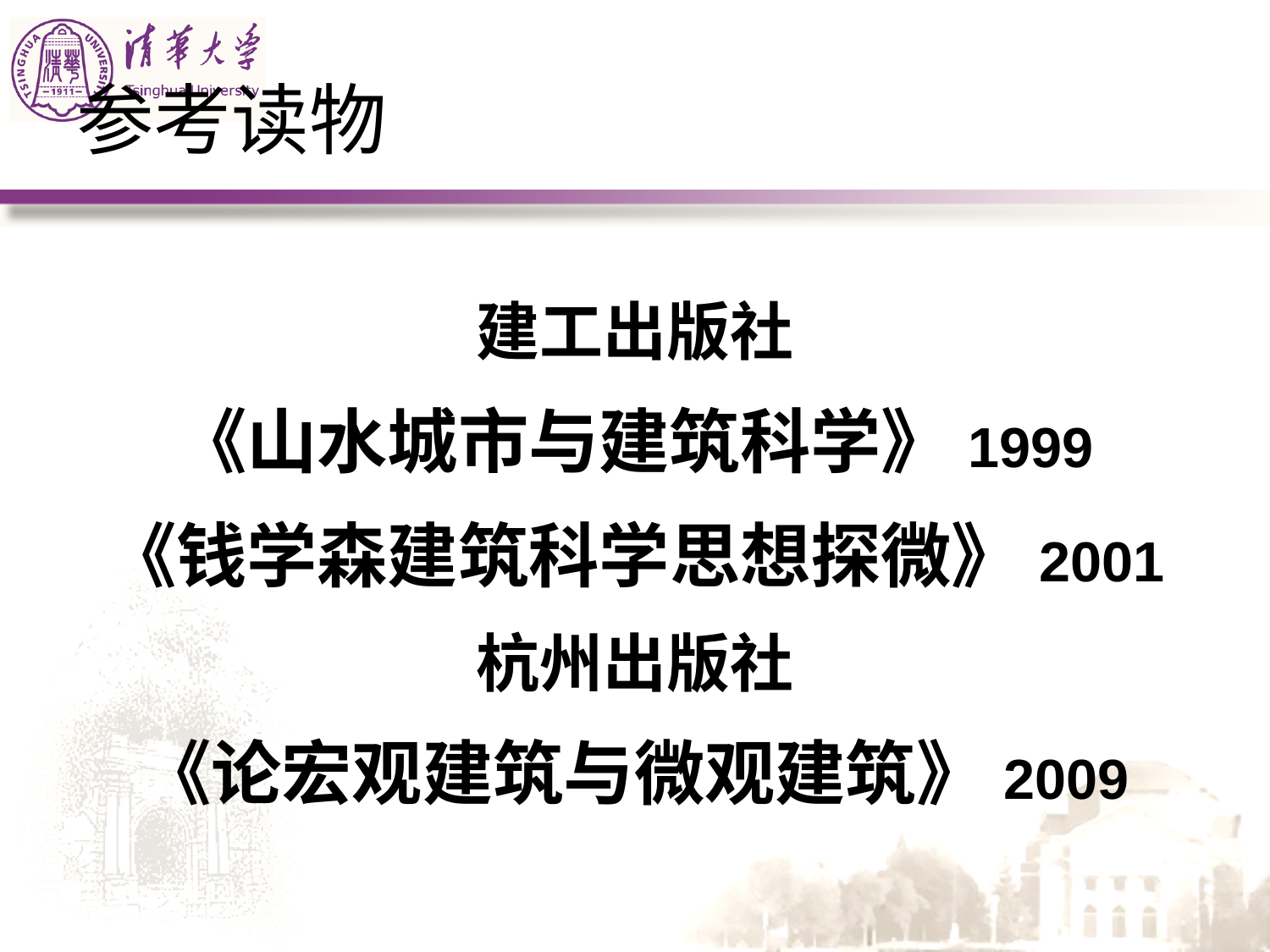

# 参考读物
建工出版社
《山水城市与建筑科学》1999
《钱学森建筑科学思想探微》2001
杭州出版社
《论宏观建筑与微观建筑》2009